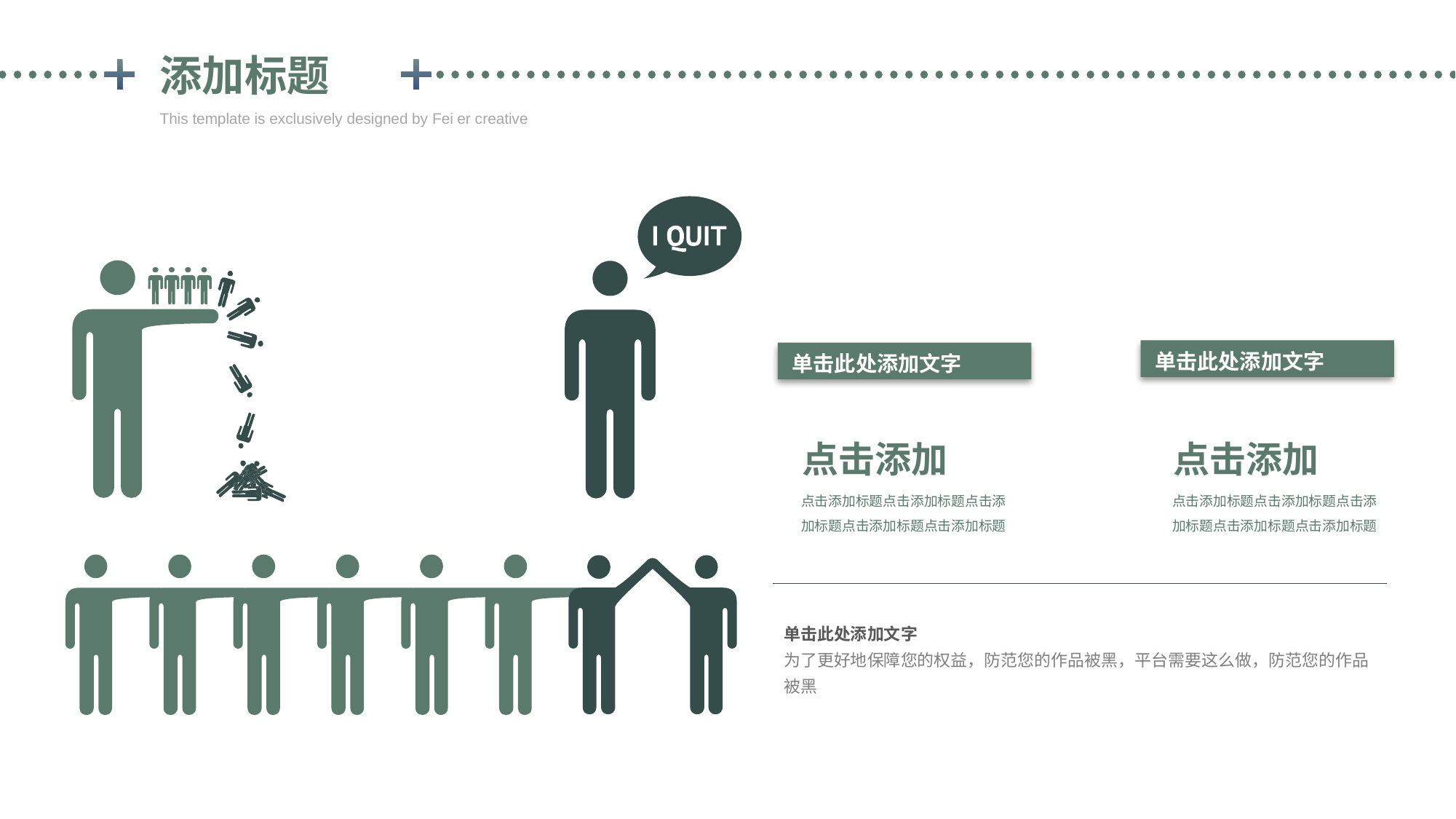

添加标题

This template is exclusively designed by Fei er creative

单击此处添加文字

单击此处添加文字

点击添加
点击添加标题点击添加标题点击添加标题点击添加标题点击添加标题
点击添加
点击添加标题点击添加标题点击添加标题点击添加标题点击添加标题
单击此处添加文字
为了更好地保障您的权益，防范您的作品被黑，平台需要这么做，防范您的作品被黑